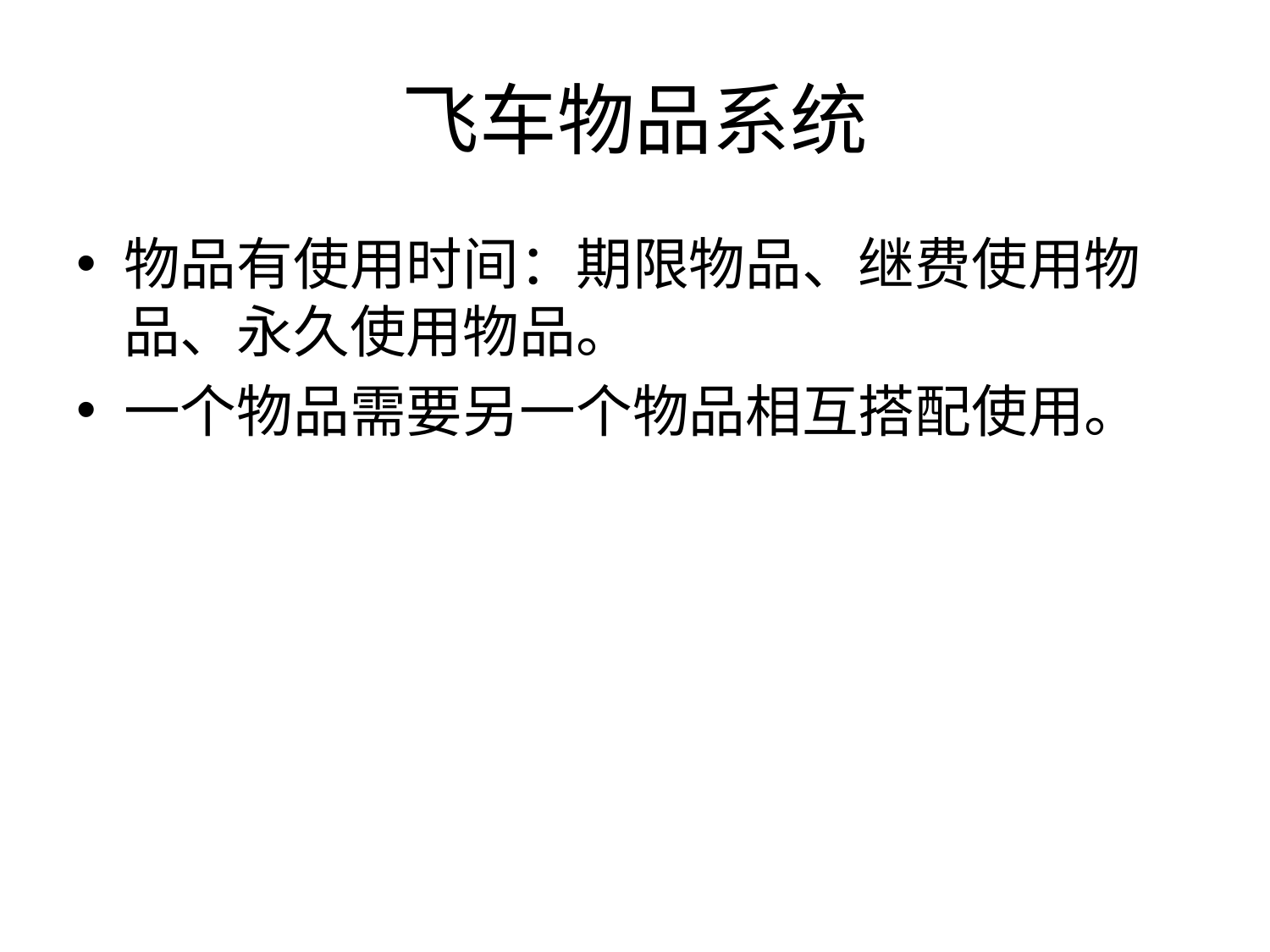

# 飞车物品系统
物品有使用时间：期限物品、继费使用物品、永久使用物品。
一个物品需要另一个物品相互搭配使用。